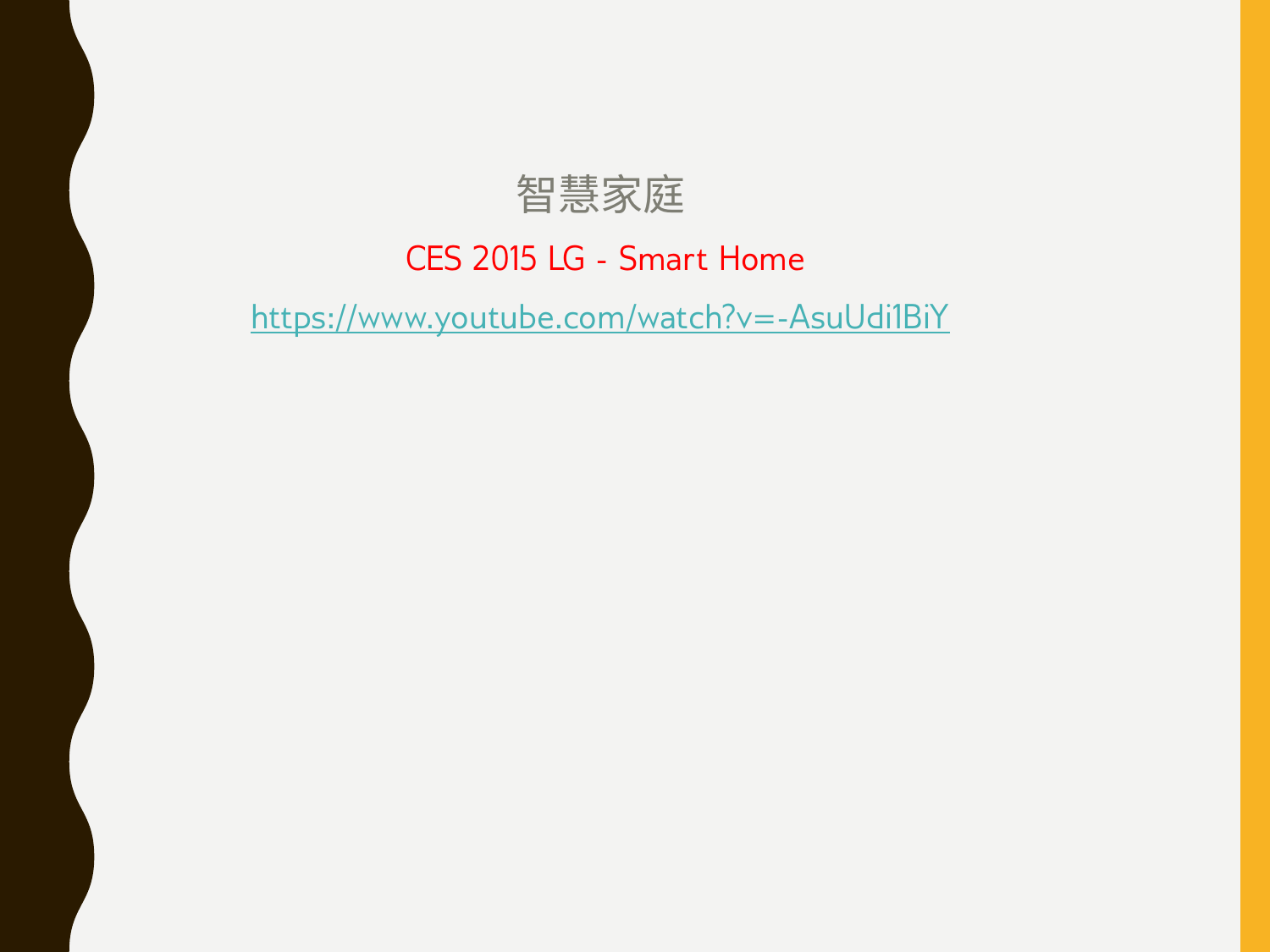

智慧家庭
CES 2015 LG - Smart Home
https://www.youtube.com/watch?v=-AsuUdi1BiY